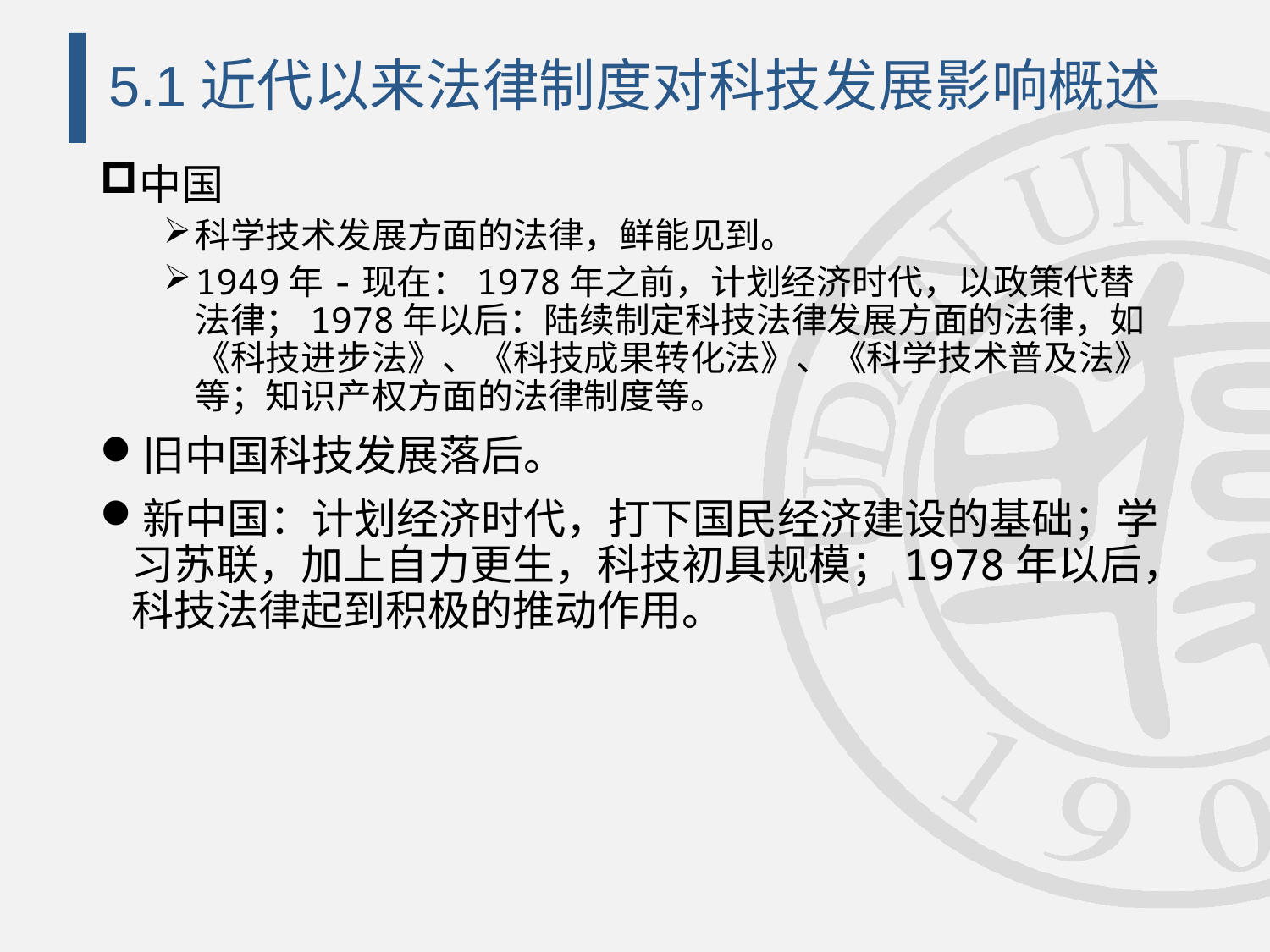

# 5.1近代以来法律制度对科技发展影响概述
中国
科学技术发展方面的法律，鲜能见到。
1949年-现在：1978年之前，计划经济时代，以政策代替法律；1978年以后：陆续制定科技法律发展方面的法律，如《科技进步法》、《科技成果转化法》、《科学技术普及法》等；知识产权方面的法律制度等。
旧中国科技发展落后。
新中国：计划经济时代，打下国民经济建设的基础；学习苏联，加上自力更生，科技初具规模；1978年以后，科技法律起到积极的推动作用。